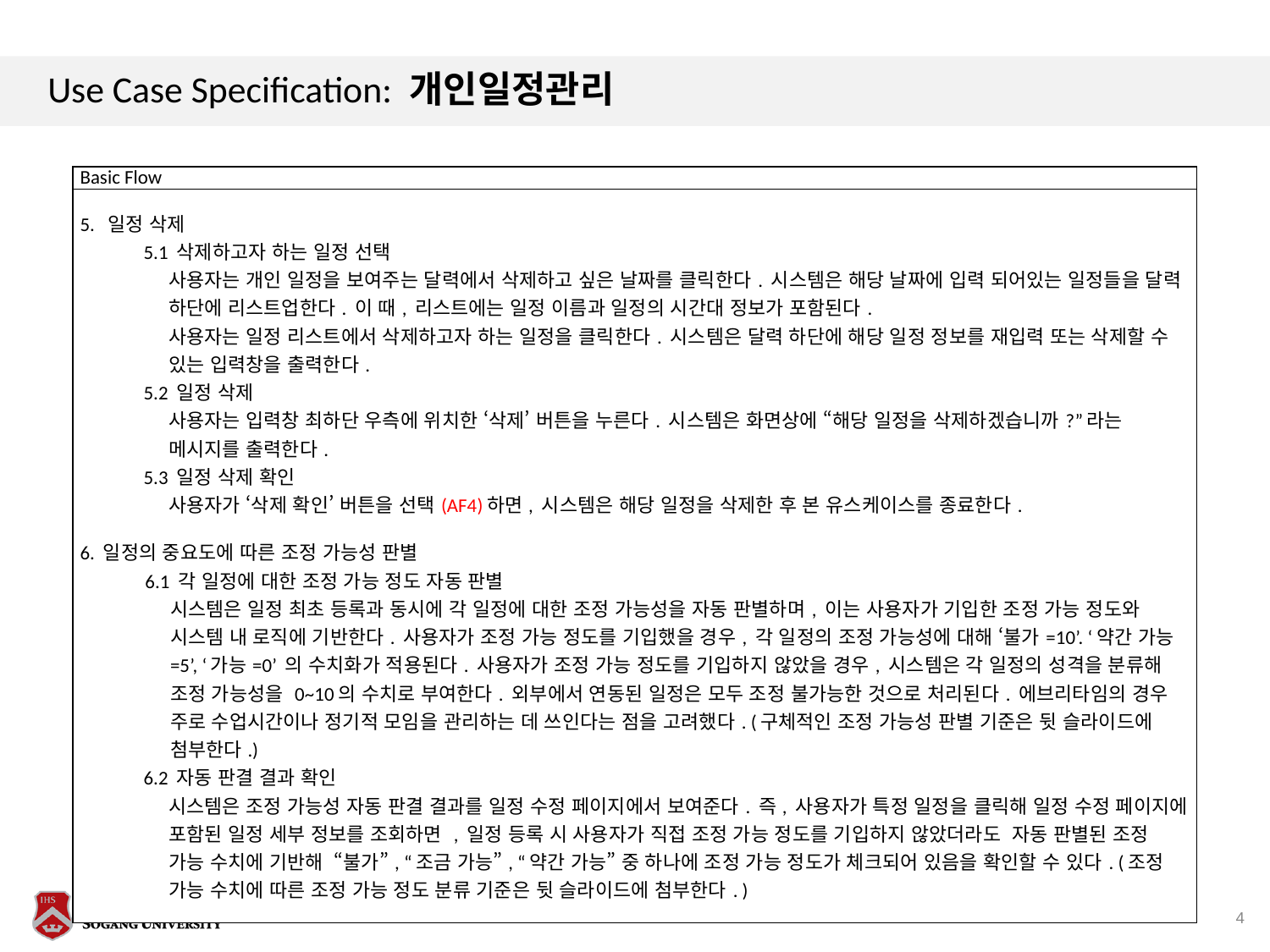

# Use Case Specification: 개인일정관리
| Basic Flowc Flow |
| --- |
| 5. 일정 삭제 5.1 삭제하고자 하는 일정 선택 사용자는 개인 일정을 보여주는 달력에서 삭제하고 싶은 날짜를 클릭한다. 시스템은 해당 날짜에 입력 되어있는 일정들을 달력 하단에 리스트업한다. 이 때, 리스트에는 일정 이름과 일정의 시간대 정보가 포함된다. 사용자는 일정 리스트에서 삭제하고자 하는 일정을 클릭한다. 시스템은 달력 하단에 해당 일정 정보를 재입력 또는 삭제할 수 있는 입력창을 출력한다. 5.2 일정 삭제 사용자는 입력창 최하단 우측에 위치한 ‘삭제’ 버튼을 누른다. 시스템은 화면상에 “해당 일정을 삭제하겠습니까?”라는 메시지를 출력한다. 5.3 일정 삭제 확인 사용자가 ‘삭제 확인’ 버튼을 선택(AF4)하면, 시스템은 해당 일정을 삭제한 후 본 유스케이스를 종료한다. 6. 일정의 중요도에 따른 조정 가능성 판별 6.1 각 일정에 대한 조정 가능 정도 자동 판별 시스템은 일정 최초 등록과 동시에 각 일정에 대한 조정 가능성을 자동 판별하며, 이는 사용자가 기입한 조정 가능 정도와 시스템 내 로직에 기반한다. 사용자가 조정 가능 정도를 기입했을 경우, 각 일정의 조정 가능성에 대해 ‘불가=10’. ‘약간 가능=5’, ‘가능=0’ 의 수치화가 적용된다. 사용자가 조정 가능 정도를 기입하지 않았을 경우, 시스템은 각 일정의 성격을 분류해 조정 가능성을 0~10의 수치로 부여한다. 외부에서 연동된 일정은 모두 조정 불가능한 것으로 처리된다. 에브리타임의 경우 주로 수업시간이나 정기적 모임을 관리하는 데 쓰인다는 점을 고려했다. (구체적인 조정 가능성 판별 기준은 뒷 슬라이드에 첨부한다.) 6.2 자동 판결 결과 확인 시스템은 조정 가능성 자동 판결 결과를 일정 수정 페이지에서 보여준다. 즉, 사용자가 특정 일정을 클릭해 일정 수정 페이지에 포함된 일정 세부 정보를 조회하면 , 일정 등록 시 사용자가 직접 조정 가능 정도를 기입하지 않았더라도 자동 판별된 조정 가능 수치에 기반해 “불가”, “조금 가능”, “약간 가능” 중 하나에 조정 가능 정도가 체크되어 있음을 확인할 수 있다. (조정 가능 수치에 따른 조정 가능 정도 분류 기준은 뒷 슬라이드에 첨부한다. ) |
4